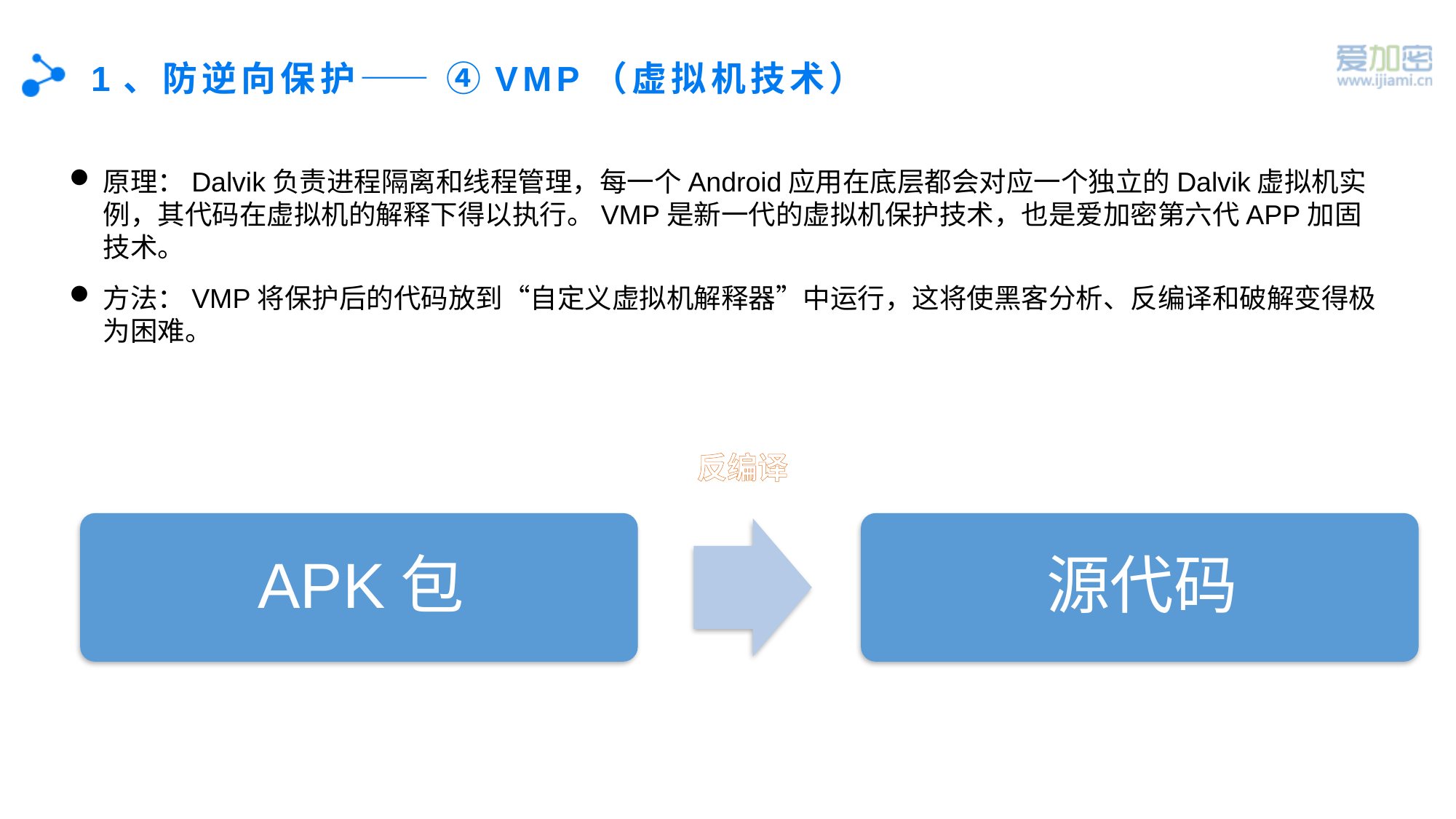

# 1、防逆向保护—— ④VMP（虚拟机技术）
原理：Dalvik负责进程隔离和线程管理，每一个Android应用在底层都会对应一个独立的Dalvik虚拟机实例，其代码在虚拟机的解释下得以执行。VMP是新一代的虚拟机保护技术，也是爱加密第六代APP加固技术。
方法：VMP将保护后的代码放到“自定义虚拟机解释器”中运行，这将使黑客分析、反编译和破解变得极为困难。
反编译
APK包

源代码